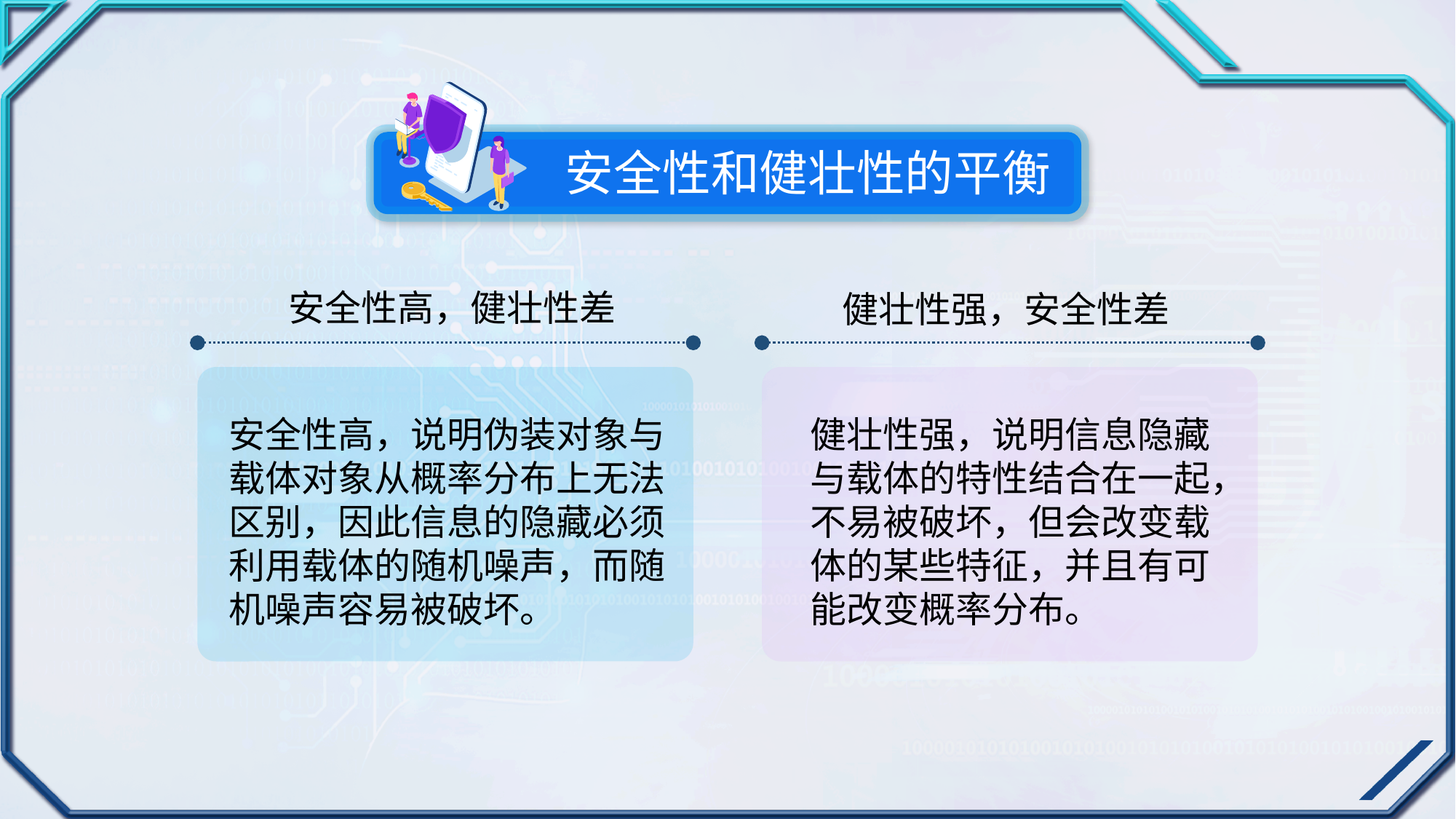

安全性和健壮性的平衡
安全性高，健壮性差
健壮性强，安全性差

安全性高，说明伪装对象与载体对象从概率分布上无法区别，因此信息的隐藏必须利用载体的随机噪声，而随机噪声容易被破坏。
健壮性强，说明信息隐藏与载体的特性结合在一起，不易被破坏，但会改变载体的某些特征，并且有可能改变概率分布。